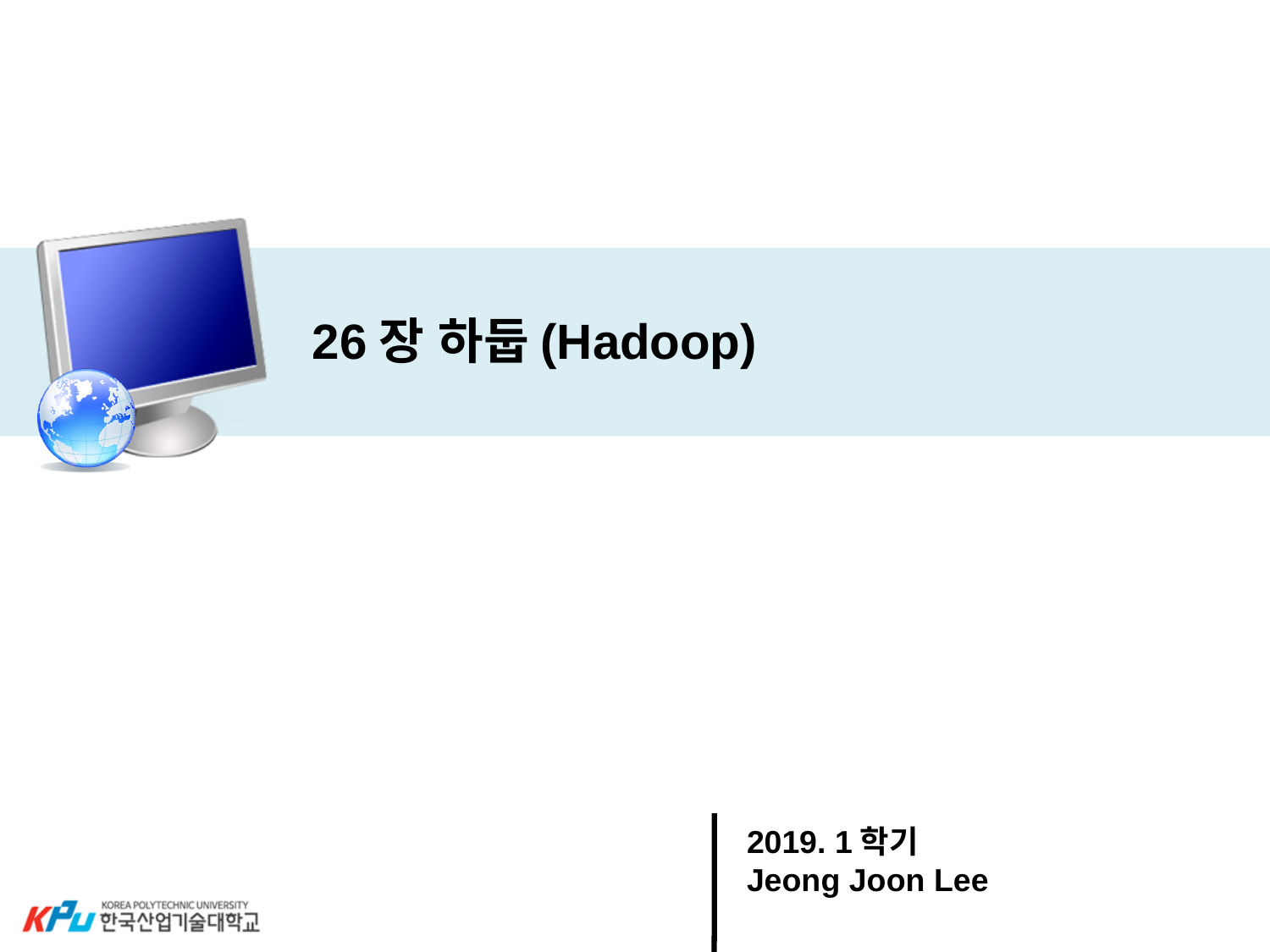

# 26장 하둡(Hadoop)
2019. 1학기
Jeong Joon Lee